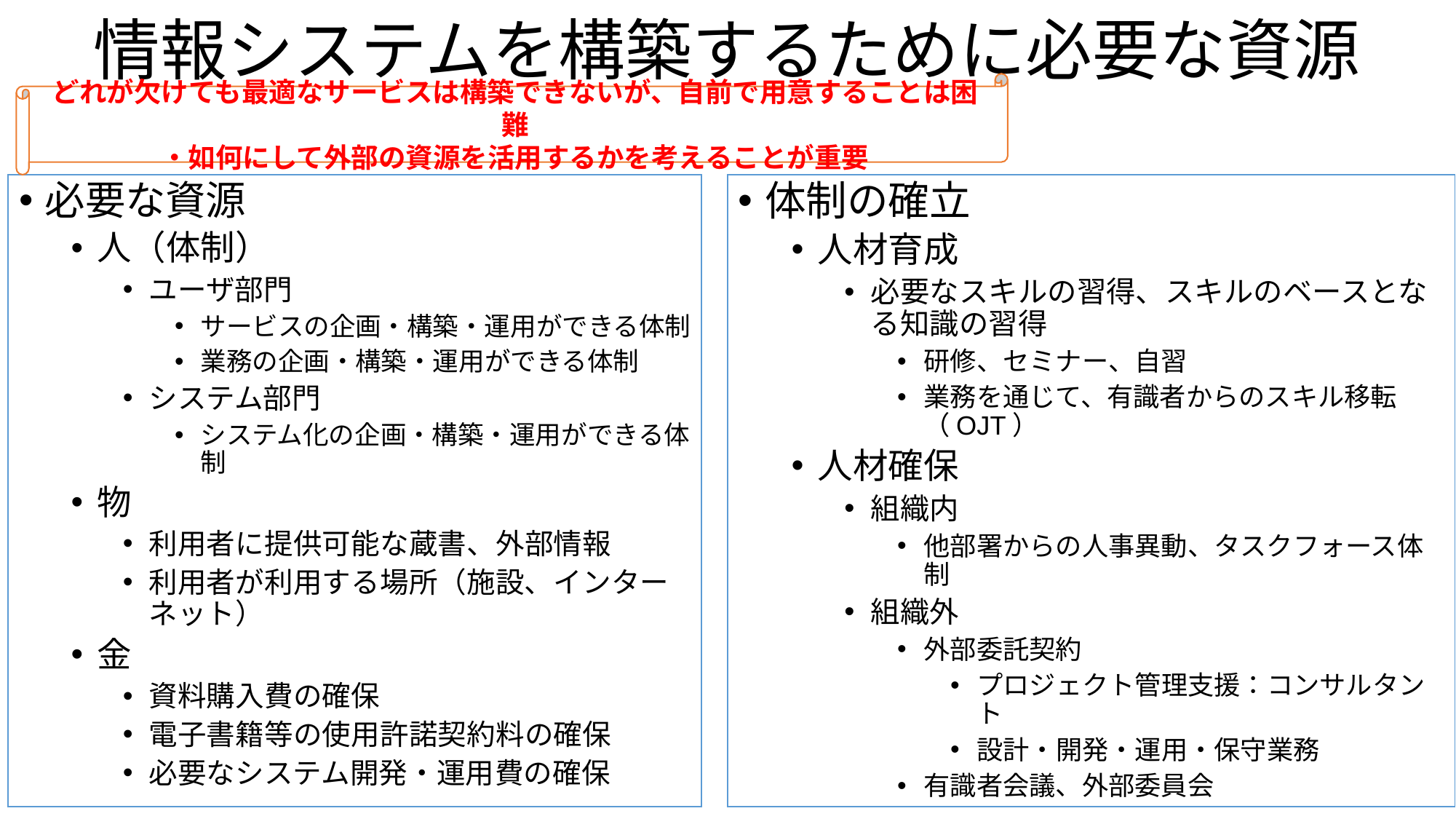

# 情報システムを構築するために必要な資源
どれが欠けても最適なサービスは構築できないが、自前で用意することは困難
・如何にして外部の資源を活用するかを考えることが重要
必要な資源
人（体制）
ユーザ部門
サービスの企画・構築・運用ができる体制
業務の企画・構築・運用ができる体制
システム部門
システム化の企画・構築・運用ができる体制
物
利用者に提供可能な蔵書、外部情報
利用者が利用する場所（施設、インターネット）
金
資料購入費の確保
電子書籍等の使用許諾契約料の確保
必要なシステム開発・運用費の確保
体制の確立
人材育成
必要なスキルの習得、スキルのベースとなる知識の習得
研修、セミナー、自習
業務を通じて、有識者からのスキル移転（OJT）
人材確保
組織内
他部署からの人事異動、タスクフォース体制
組織外
外部委託契約
プロジェクト管理支援：コンサルタント
設計・開発・運用・保守業務
有識者会議、外部委員会